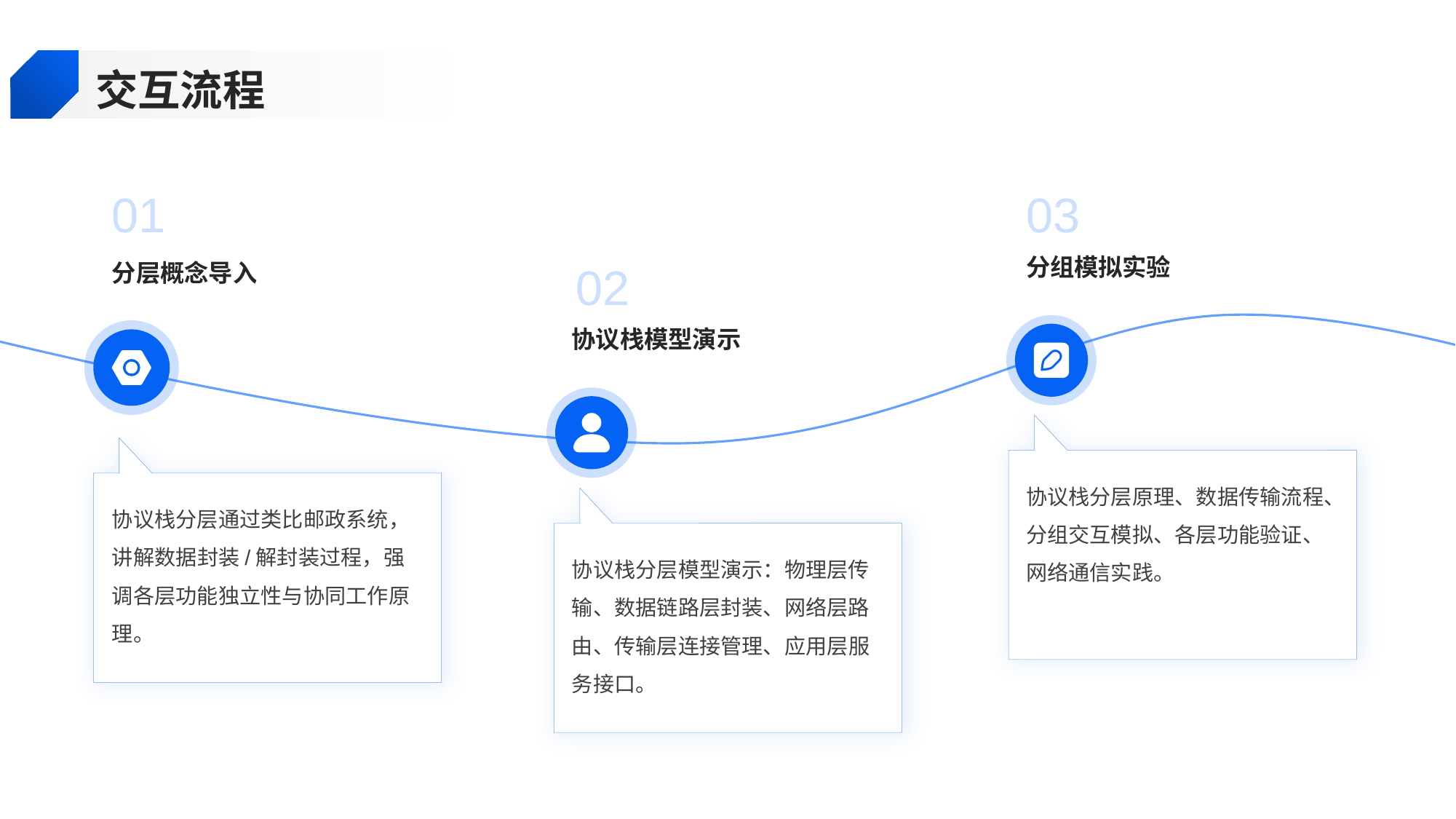

交互流程
01
03
分组模拟实验
分层概念导入
02

协议栈模型演示

协议栈分层原理、数据传输流程、分组交互模拟、各层功能验证、网络通信实践。

协议栈分层通过类比邮政系统，讲解数据封装/解封装过程，强调各层功能独立性与协同工作原理。
协议栈分层模型演示：物理层传输、数据链路层封装、网络层路由、传输层连接管理、应用层服务接口。